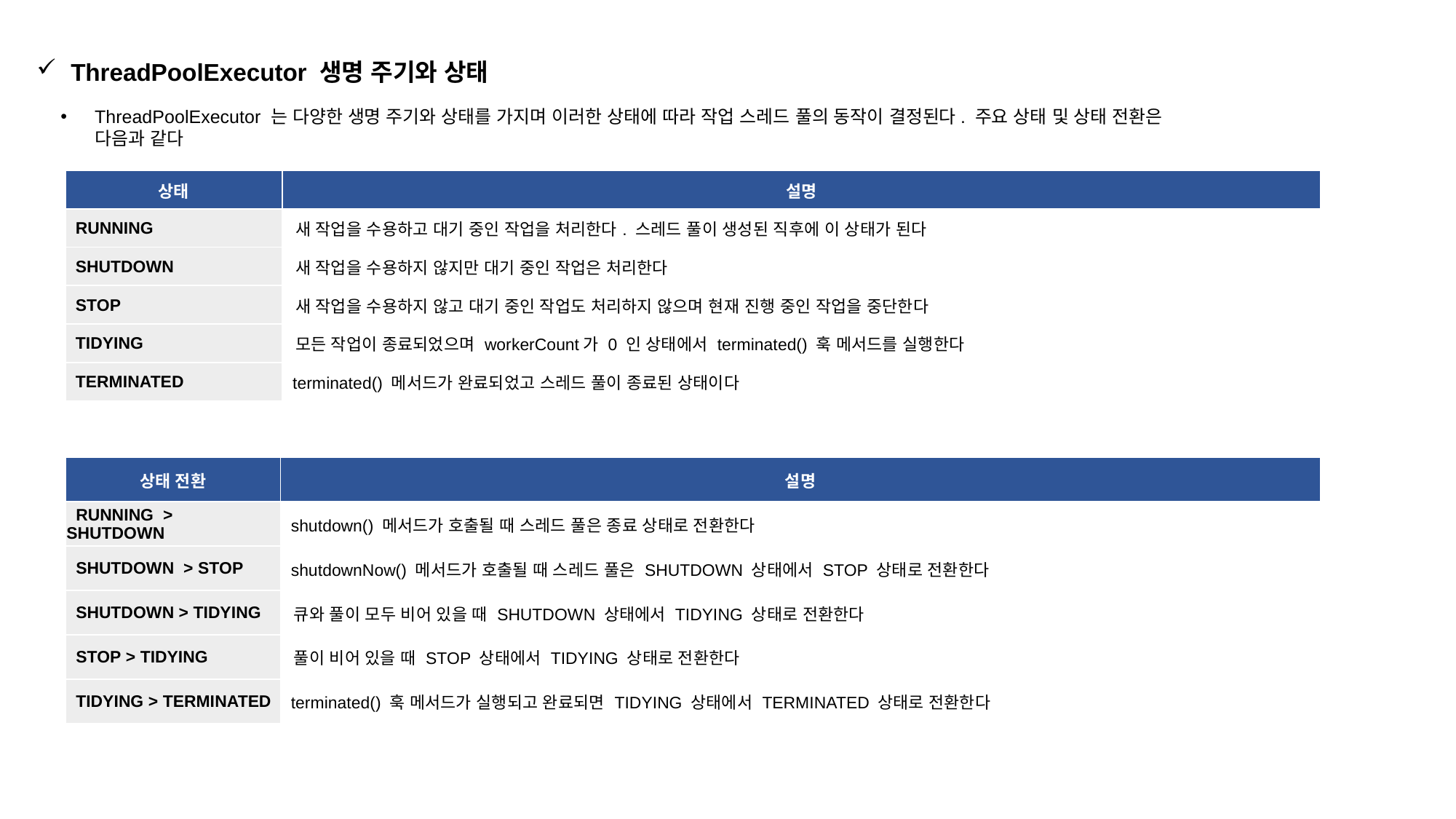

ThreadPoolExecutor 생명 주기와 상태
ThreadPoolExecutor 는 다양한 생명 주기와 상태를 가지며 이러한 상태에 따라 작업 스레드 풀의 동작이 결정된다. 주요 상태 및 상태 전환은 다음과 같다
| 상태 | 설명 |
| --- | --- |
| RUNNING | 새 작업을 수용하고 대기 중인 작업을 처리한다. 스레드 풀이 생성된 직후에 이 상태가 된다 |
| SHUTDOWN | 새 작업을 수용하지 않지만 대기 중인 작업은 처리한다 |
| STOP | 새 작업을 수용하지 않고 대기 중인 작업도 처리하지 않으며 현재 진행 중인 작업을 중단한다 |
| TIDYING | 모든 작업이 종료되었으며 workerCount가 0 인 상태에서 terminated() 훅 메서드를 실행한다 |
| TERMINATED | terminated() 메서드가 완료되었고 스레드 풀이 종료된 상태이다 |
| 상태 전환 | 설명 |
| --- | --- |
| RUNNING > SHUTDOWN | shutdown() 메서드가 호출될 때 스레드 풀은 종료 상태로 전환한다 |
| SHUTDOWN > STOP | shutdownNow() 메서드가 호출될 때 스레드 풀은 SHUTDOWN 상태에서 STOP 상태로 전환한다 |
| SHUTDOWN > TIDYING | 큐와 풀이 모두 비어 있을 때 SHUTDOWN 상태에서 TIDYING 상태로 전환한다 |
| STOP > TIDYING | 풀이 비어 있을 때 STOP 상태에서 TIDYING 상태로 전환한다 |
| TIDYING > TERMINATED | terminated() 훅 메서드가 실행되고 완료되면 TIDYING 상태에서 TERMINATED 상태로 전환한다 |